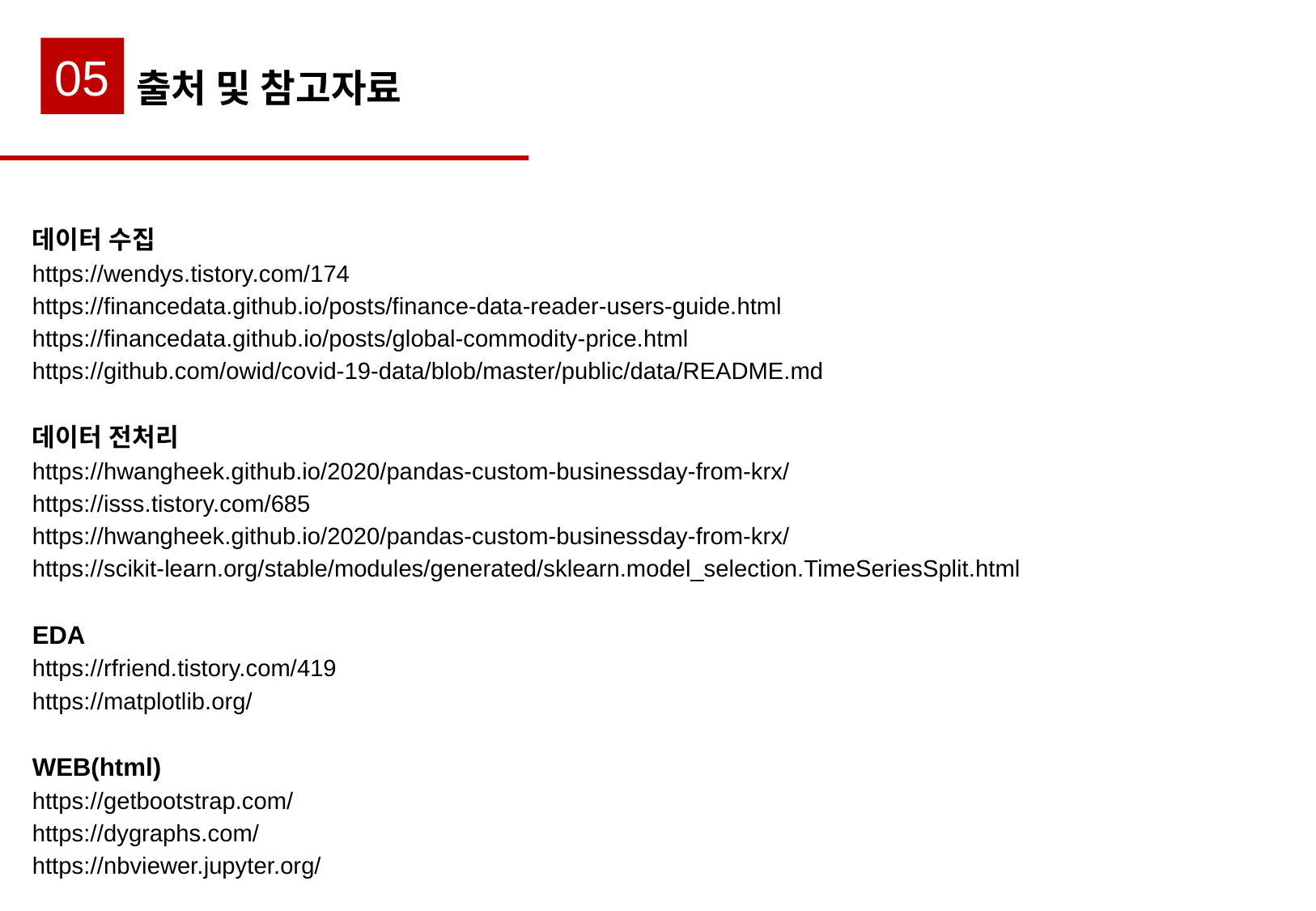

05
출처 및 참고자료

데이터 수집
https://wendys.tistory.com/174
https://financedata.github.io/posts/finance-data-reader-users-guide.html
https://financedata.github.io/posts/global-commodity-price.html
https://github.com/owid/covid-19-data/blob/master/public/data/README.md

데이터 전처리
https://hwangheek.github.io/2020/pandas-custom-businessday-from-krx/
https://isss.tistory.com/685
https://hwangheek.github.io/2020/pandas-custom-businessday-from-krx/
https://scikit-learn.org/stable/modules/generated/sklearn.model_selection.TimeSeriesSplit.html

EDA
https://rfriend.tistory.com/419
https://matplotlib.org/

WEB(html)
https://getbootstrap.com/
https://dygraphs.com/
https://nbviewer.jupyter.org/